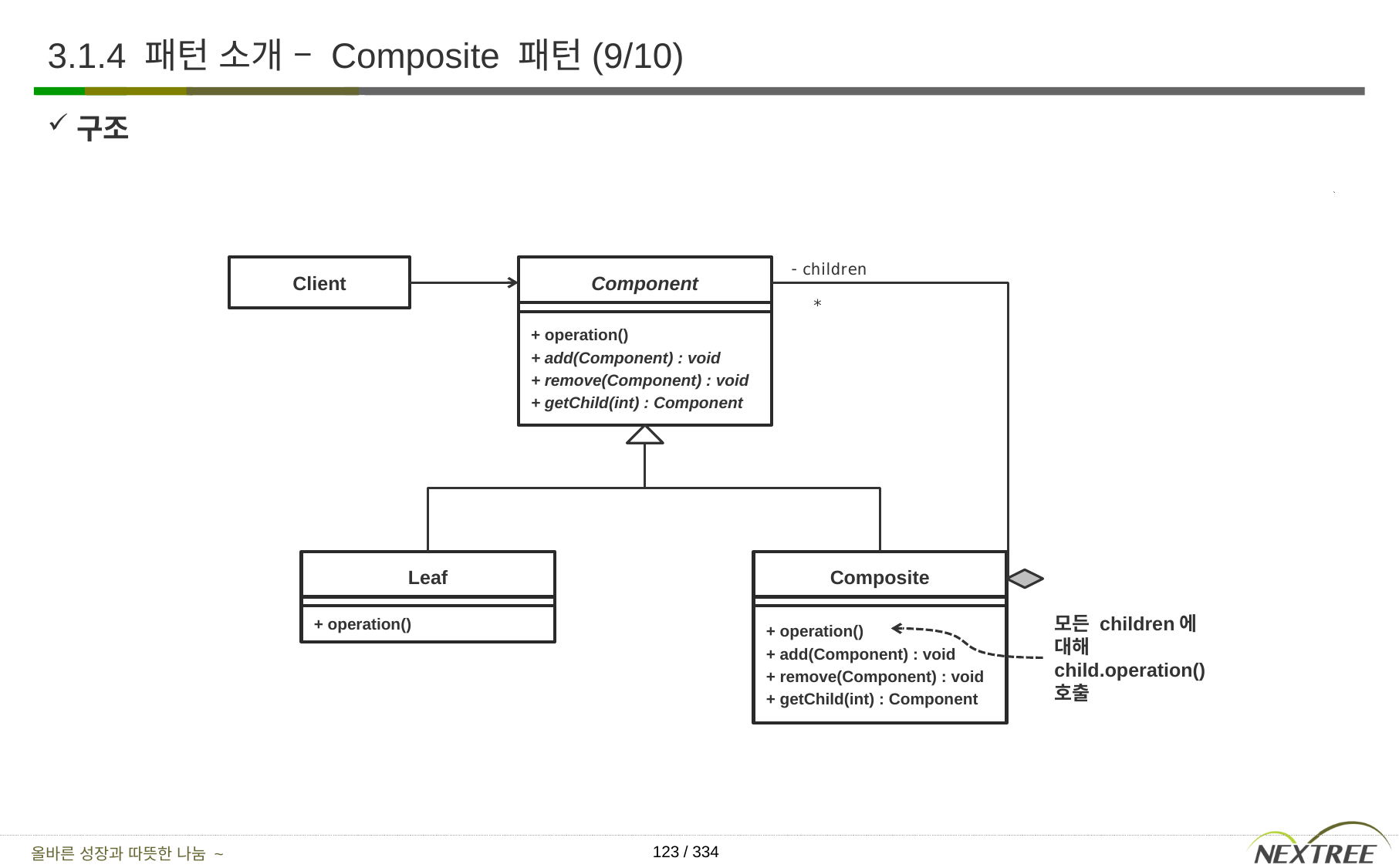

# 3.1.4 패턴 소개 – Composite 패턴(9/10)
구조
- children
Client
Component
*

+ operation()
+ add(Component) : void
+ remove(Component) : void
+ getChild(int) : Component

Leaf
Composite

+ operation()
+ operation()
+ add(Component) : void
+ remove(Component) : void
+ getChild(int) : Component
모든 children에 대해 child.operation() 호출